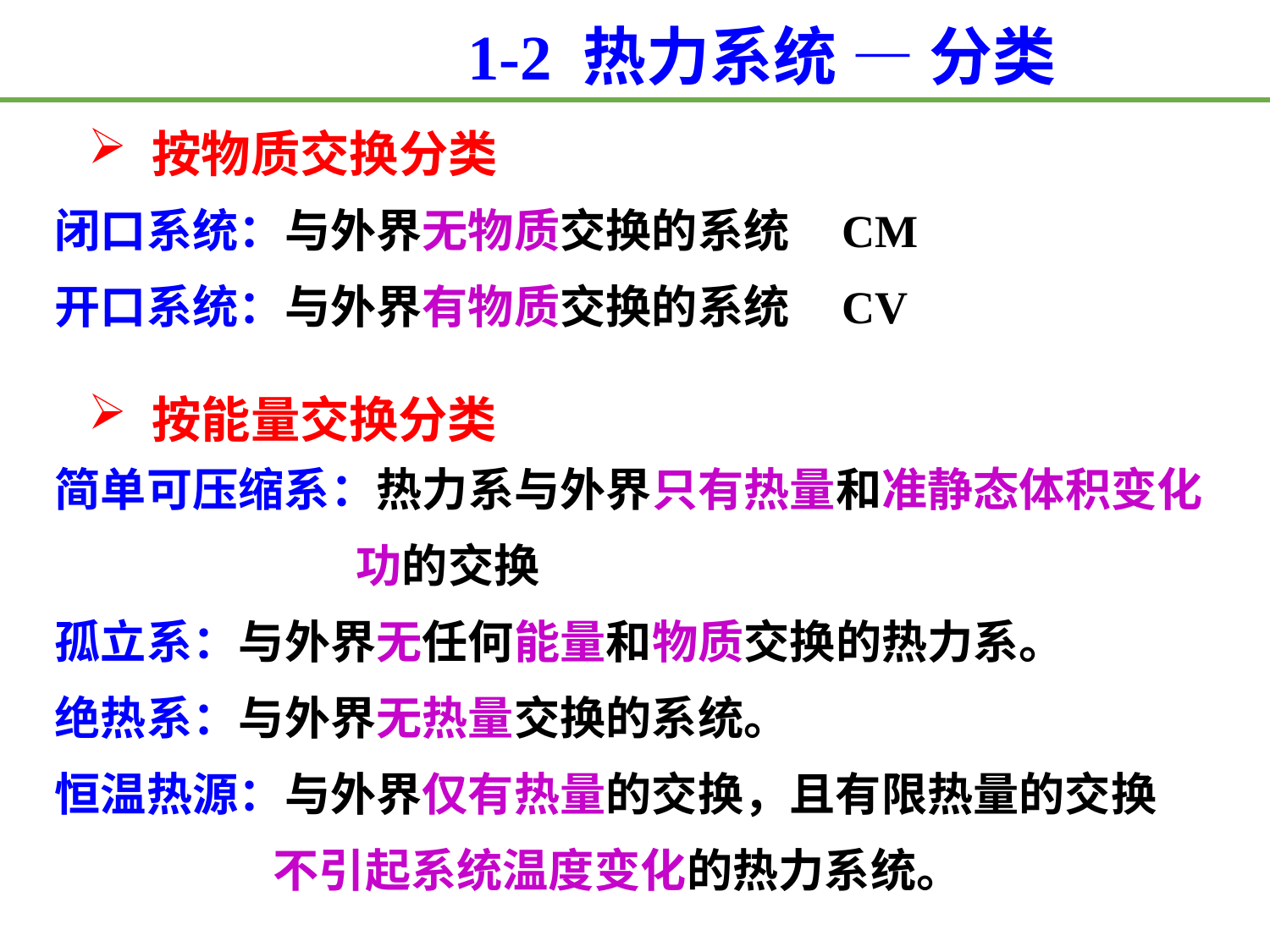

1-2 热力系统 — 分类
按物质交换分类
闭口系统：与外界无物质交换的系统    CM
开口系统：与外界有物质交换的系统    CV
按能量交换分类
简单可压缩系：热力系与外界只有热量和准静态体积变化
                            功的交换
孤立系：与外界无任何能量和物质交换的热力系。
绝热系：与外界无热量交换的系统。
恒温热源：与外界仅有热量的交换，且有限热量的交换
                    不引起系统温度变化的热力系统。